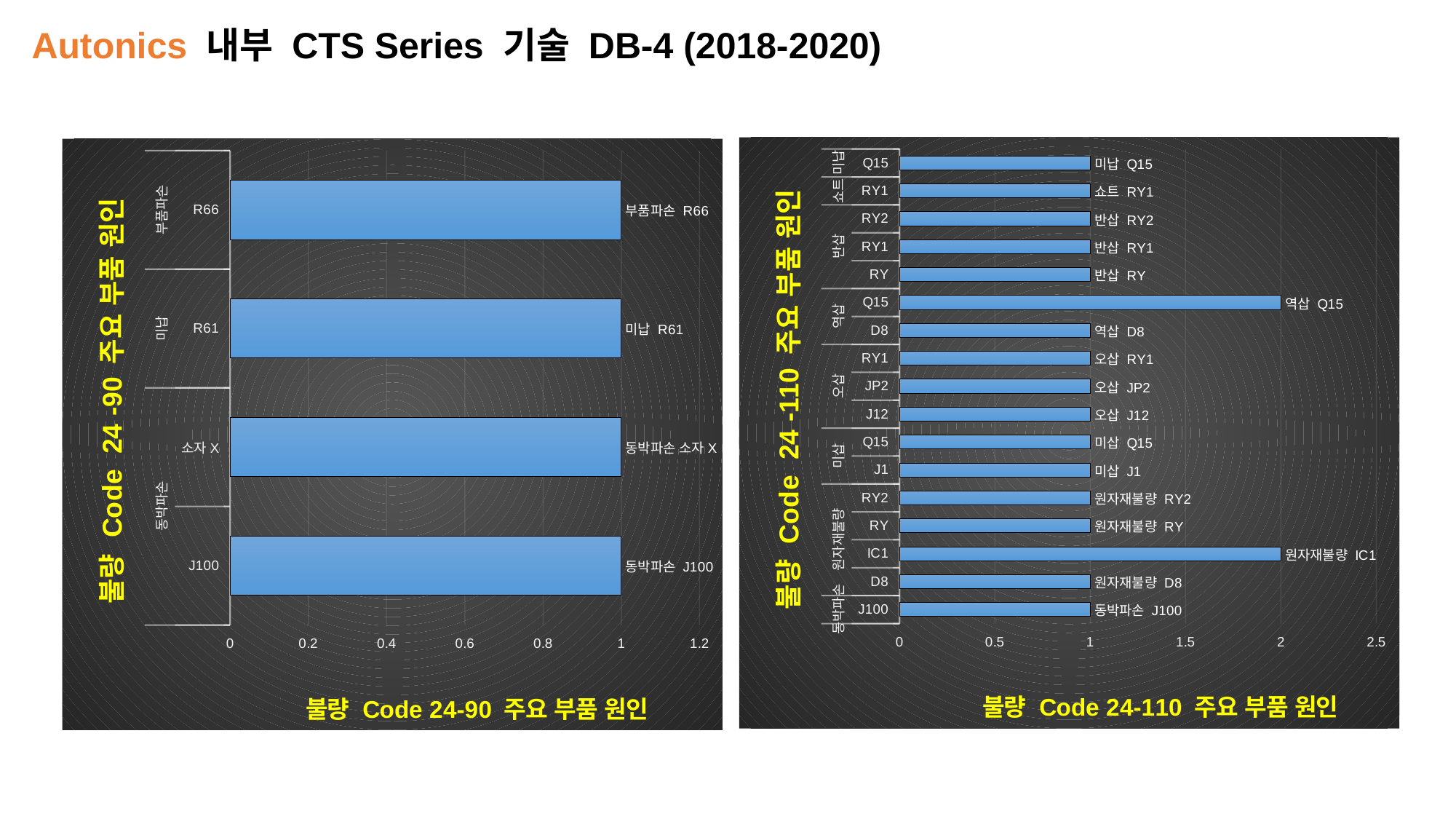

Autonics 내부 CTS Series 기술 DB-4 (2018-2020)

### Chart:

| Category |  |
|---|---|
| J100 | 1.0 |
| D8 | 1.0 |
| IC1 | 2.0 |
| RY | 1.0 |
| RY2 | 1.0 |
| J1 | 1.0 |
| Q15 | 1.0 |
| J12 | 1.0 |
| JP2 | 1.0 |
| RY1 | 1.0 |
| D8 | 1.0 |
| Q15 | 2.0 |
| RY | 1.0 |
| RY1 | 1.0 |
| RY2 | 1.0 |
| RY1 | 1.0 |
| Q15 | 1.0 |

### Chart:

| Category |  |
|---|---|
| J100 | 1.0 |
| 소자X | 1.0 |
| R61 | 1.0 |
| R66 | 1.0 |